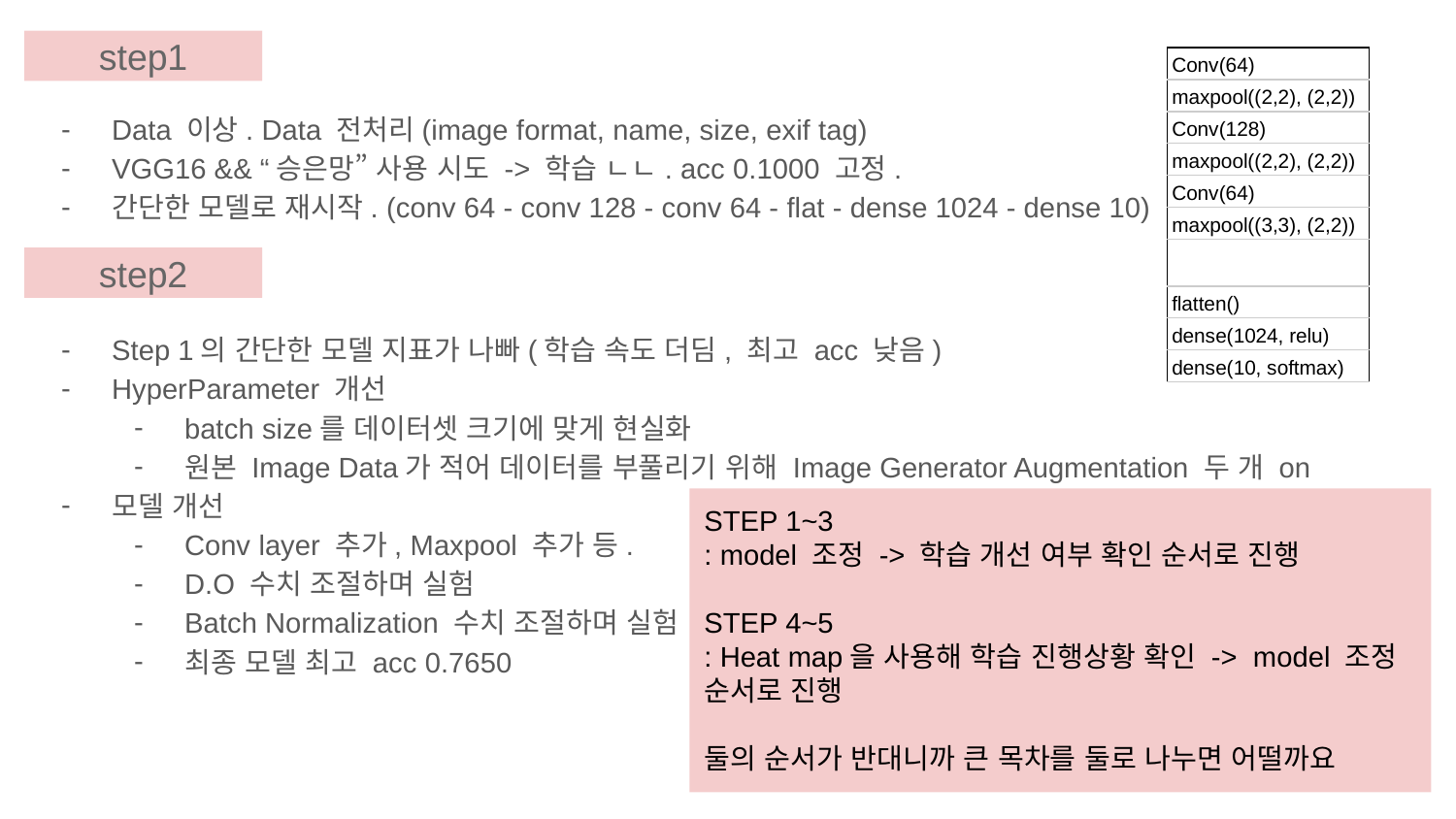

Step1 - 전처리
Data 이상. Data 전처리(image format, name, size, exif tag)
VGG16 && “승은망” 사용 시도 -> 학습 ㄴㄴ. acc 0.1000 고정.
간단한 모델로 재시작. (conv 64 - conv 128 - conv 64 - flat - dense 1024 - dense 10)
Step2
Step 1의 간단한 모델 지표가 나빠(학습 속도 더딤, 최고 acc 낮음)
HyperParameter 개선
batch size를 데이터셋 크기에 맞게 현실화
원본 Image Data가 적어 데이터를 부풀리기 위해 Image Generator Augmentation 두 개 on
모델 개선
Conv layer 추가, Maxpool 추가 등.
D.O 수치 조절하며 실험
Batch Normalization 수치 조절하며 실험
최종 모델 최고 acc 0.7650

step1
| Conv(64) |
| --- |
| maxpool((2,2), (2,2)) |
| Conv(128) |
| maxpool((2,2), (2,2)) |
| Conv(64) |
| maxpool((3,3), (2,2)) |
|  |
| flatten() |
| dense(1024, relu) |
| dense(10, softmax) |
step2
STEP 1~3
: model 조정 -> 학습 개선 여부 확인 순서로 진행

STEP 4~5
: Heat map을 사용해 학습 진행상황 확인 ->  model 조정 순서로 진행

둘의 순서가 반대니까 큰 목차를 둘로 나누면 어떨까요